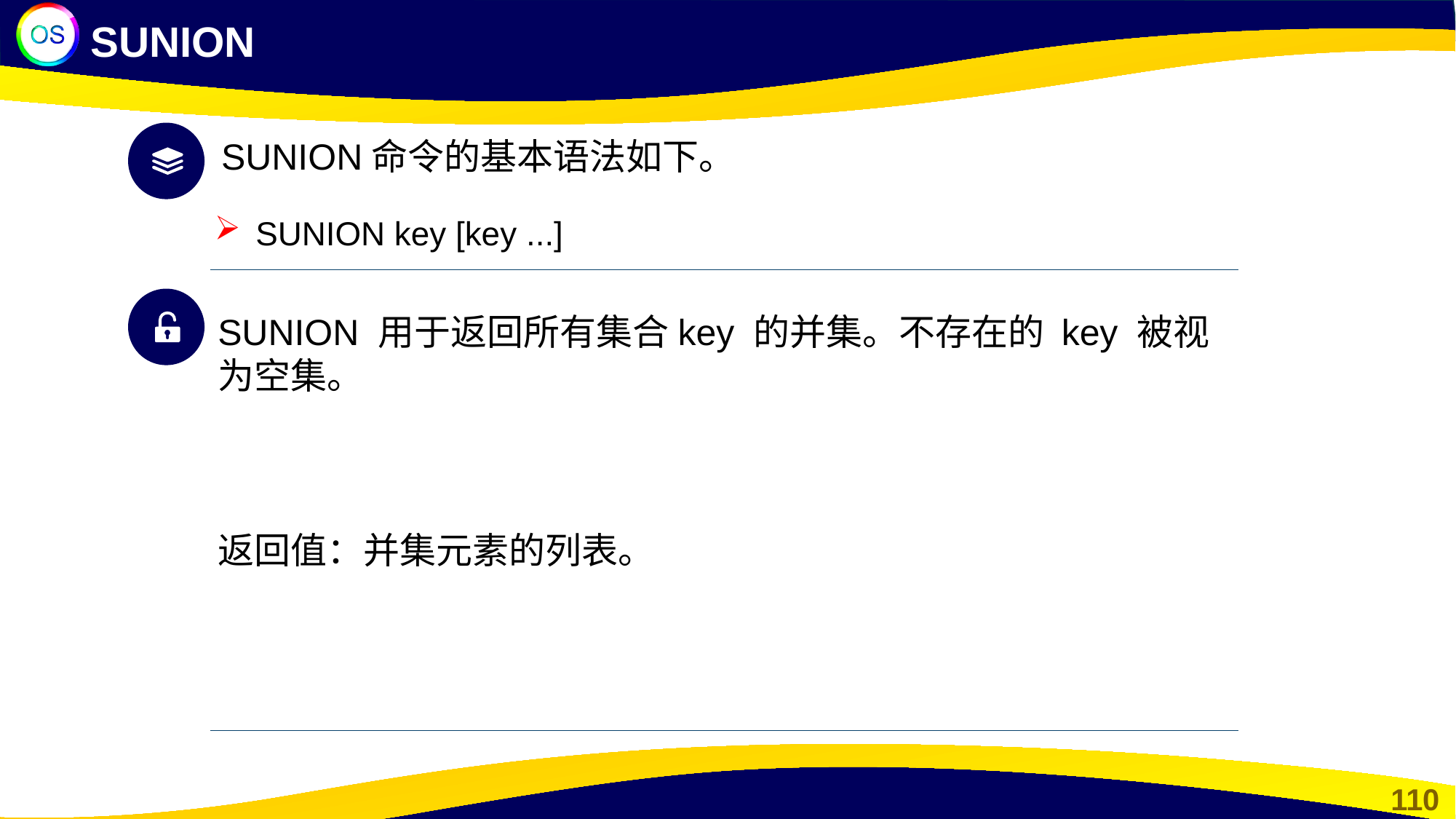

SUNION

SUNION命令的基本语法如下。

SUNION key [key ...]

SUNION 用于返回所有集合key 的并集。不存在的 key 被视为空集。

返回值：并集元素的列表。